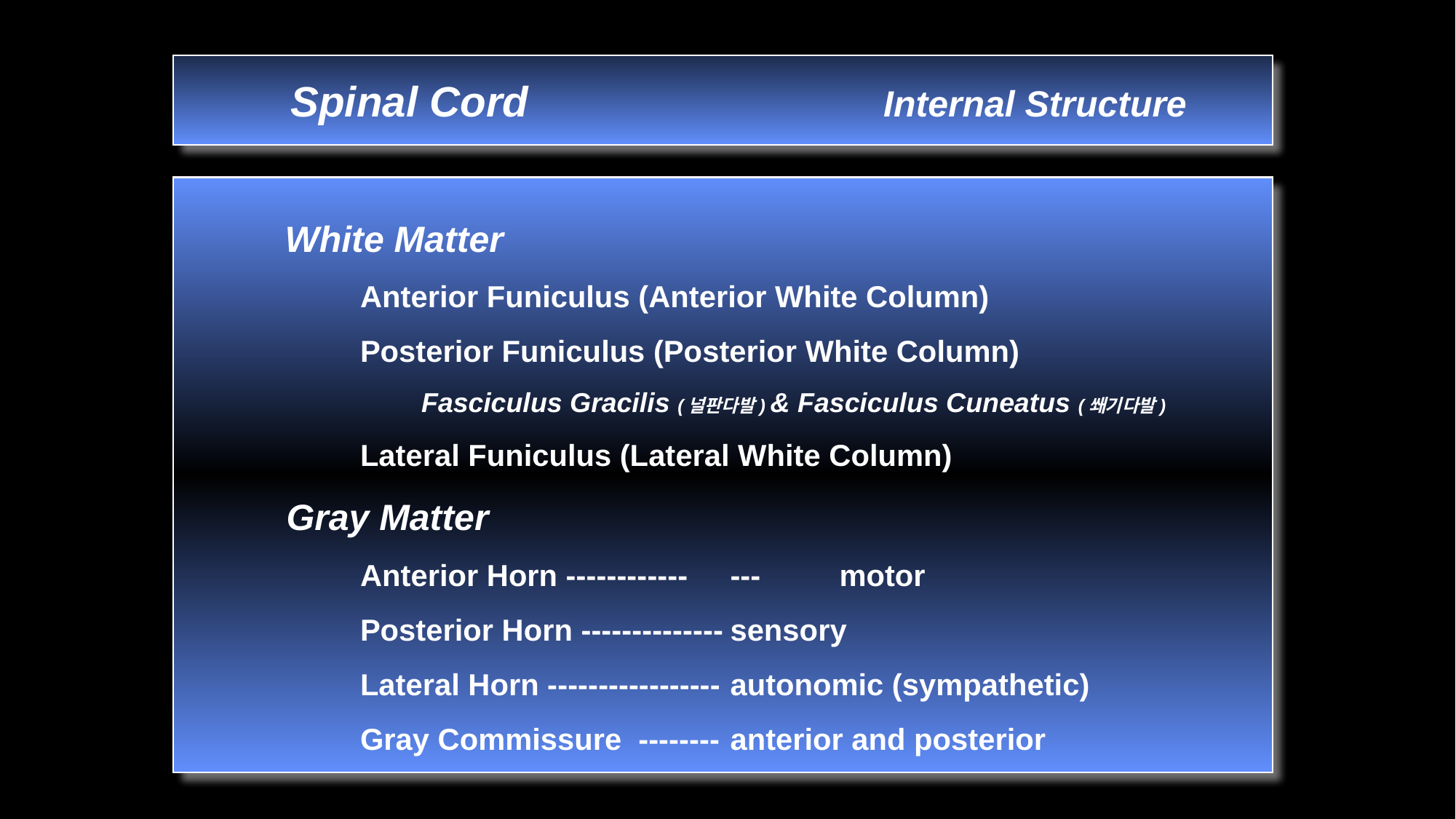

Spinal Cord                              Internal Structure
            White Matter
                     Anterior Funiculus (Anterior White Column)
                     Posterior Funiculus (Posterior White Column)
                               Fasciculus Gracilis (널판다발) & Fasciculus Cuneatus (쐐기다발)
                     Lateral Funiculus (Lateral White Column)
          Gray Matter
                     Anterior Horn ------------	---	motor
                     Posterior Horn --------------	sensory
                     Lateral Horn -----------------	autonomic (sympathetic)
                     Gray Commissure  -------- 	anterior and posterior